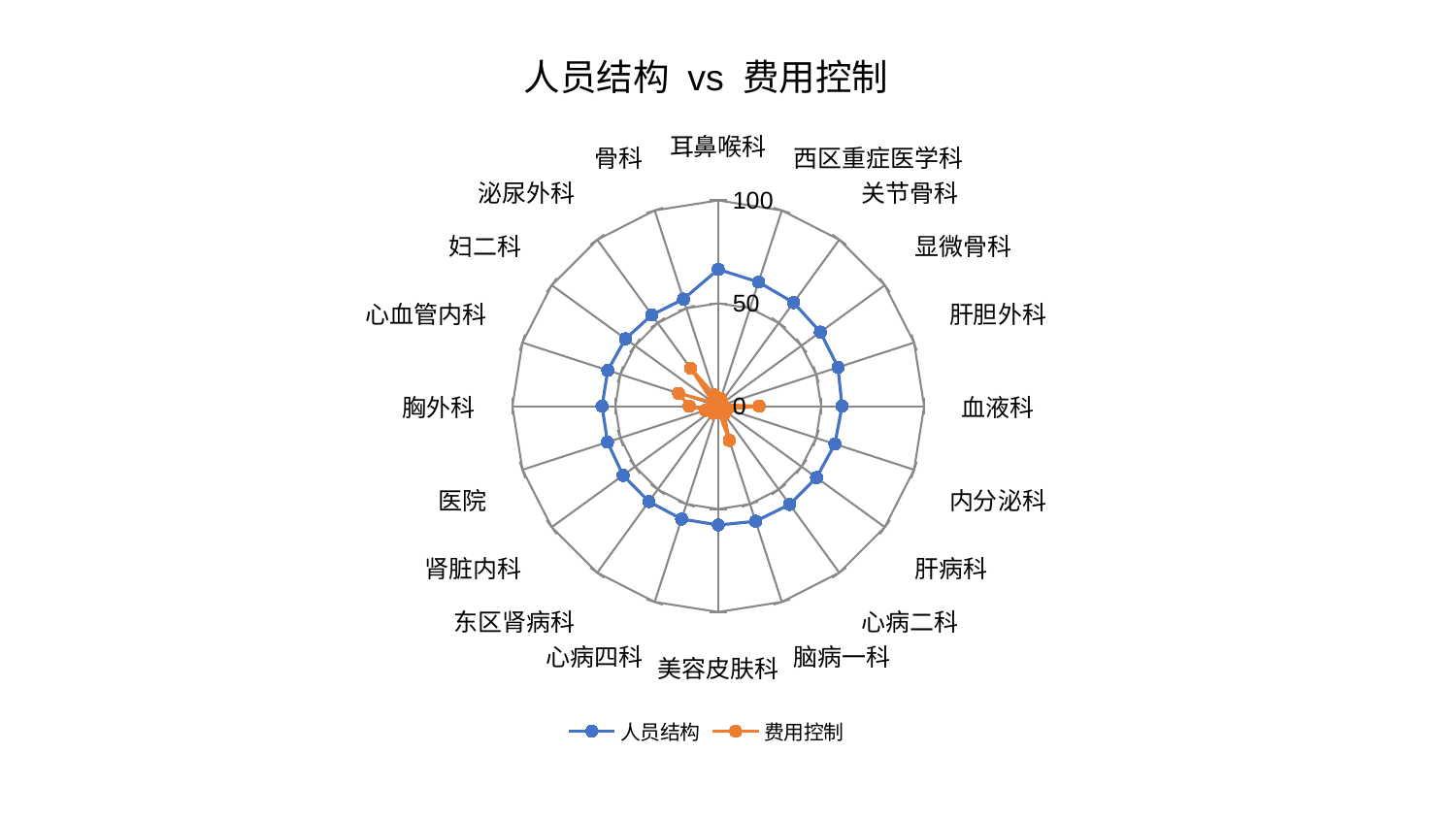

### Chart: 人员结构 vs 费用控制

| Category | 人员结构 | 费用控制 |
|---|---|---|
| 耳鼻喉科 | 66.49356996814713 | 2.3044346826400313 |
| 西区重症医学科 | 63.38870258729589 | 3.830054737609833 |
| 关节骨科 | 62.23498510103238 | 2.8551347231015245 |
| 显微骨科 | 61.30771985497111 | 2.3318203128173454 |
| 肝胆外科 | 61.1338796459633 | 2.1562092490990348 |
| 血液科 | 60.144408439142744 | 19.879464323959592 |
| 内分泌科 | 59.559457971258524 | 4.595562210410811 |
| 肝病科 | 59.0404431525906 | 4.270387479217117 |
| 心病二科 | 58.98533134059614 | 4.907394649528483 |
| 脑病一科 | 58.815750688481046 | 17.478755369863688 |
| 美容皮肤科 | 57.71448945231059 | 2.3092782701105774 |
| 心病四科 | 57.65975183795657 | 3.165585046760294 |
| 东区肾病科 | 57.30033288849687 | 4.226484235067411 |
| 肾脏内科 | 57.161796293594186 | 2.962384373201115 |
| 医院 | 56.57713417571771 | 6.595277499151753 |
| 胸外科 | 56.44595547783248 | 14.129533747170752 |
| 心血管内科 | 56.42541348288761 | 20.252832659619504 |
| 妇二科 | 55.70790130884029 | 3.0696178654980524 |
| 泌尿外科 | 54.84254482905688 | 22.79073035388889 |
| 骨科 | 54.71615164850729 | 5.689385468112363 |
25